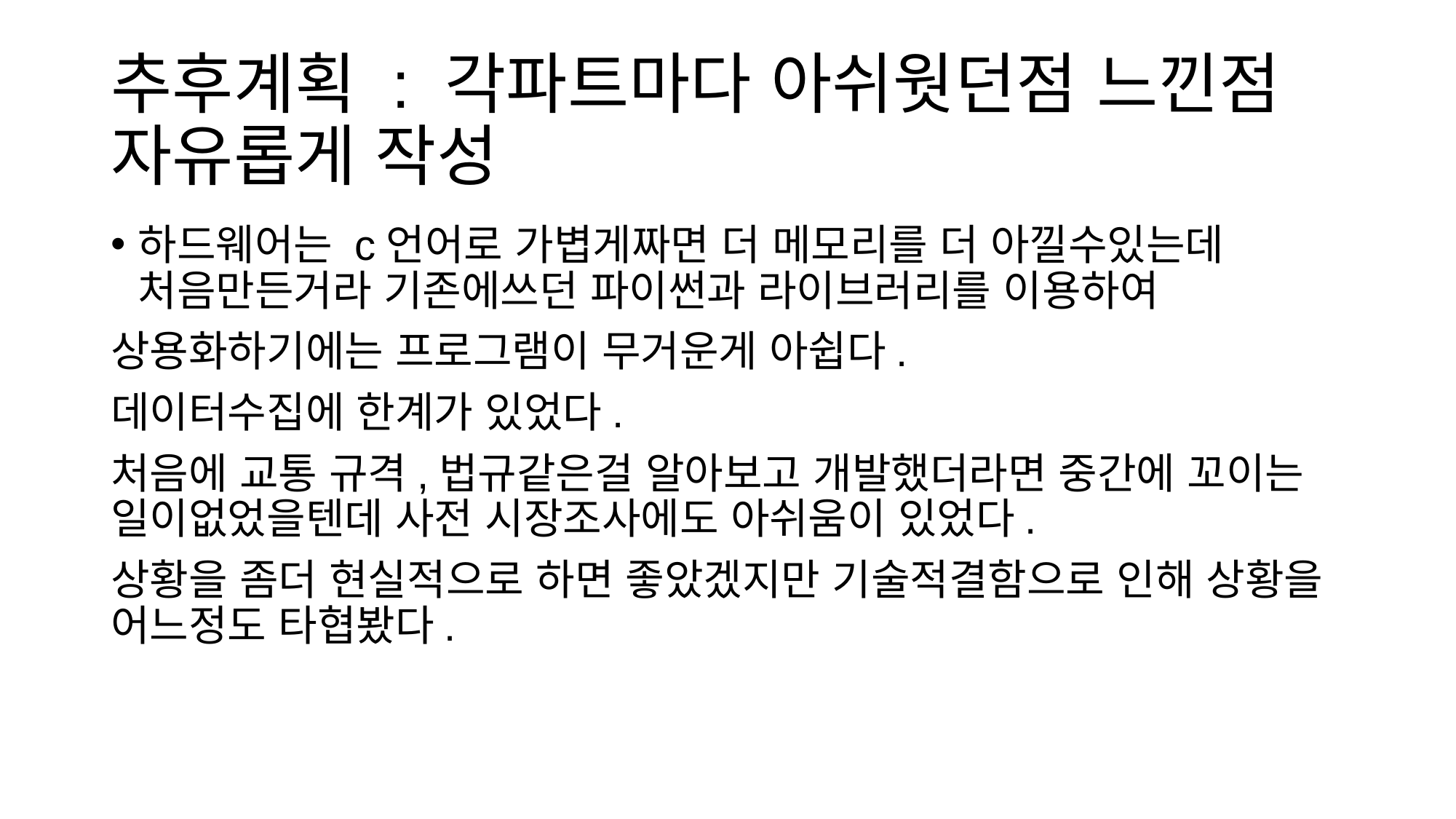

# 추후계획 : 각파트마다 아쉬웟던점 느낀점 자유롭게 작성
하드웨어는 c언어로 가볍게짜면 더 메모리를 더 아낄수있는데 처음만든거라 기존에쓰던 파이썬과 라이브러리를 이용하여
상용화하기에는 프로그램이 무거운게 아쉽다.
데이터수집에 한계가 있었다.
처음에 교통 규격,법규같은걸 알아보고 개발했더라면 중간에 꼬이는 일이없었을텐데 사전 시장조사에도 아쉬움이 있었다.
상황을 좀더 현실적으로 하면 좋았겠지만 기술적결함으로 인해 상황을 어느정도 타협봤다.